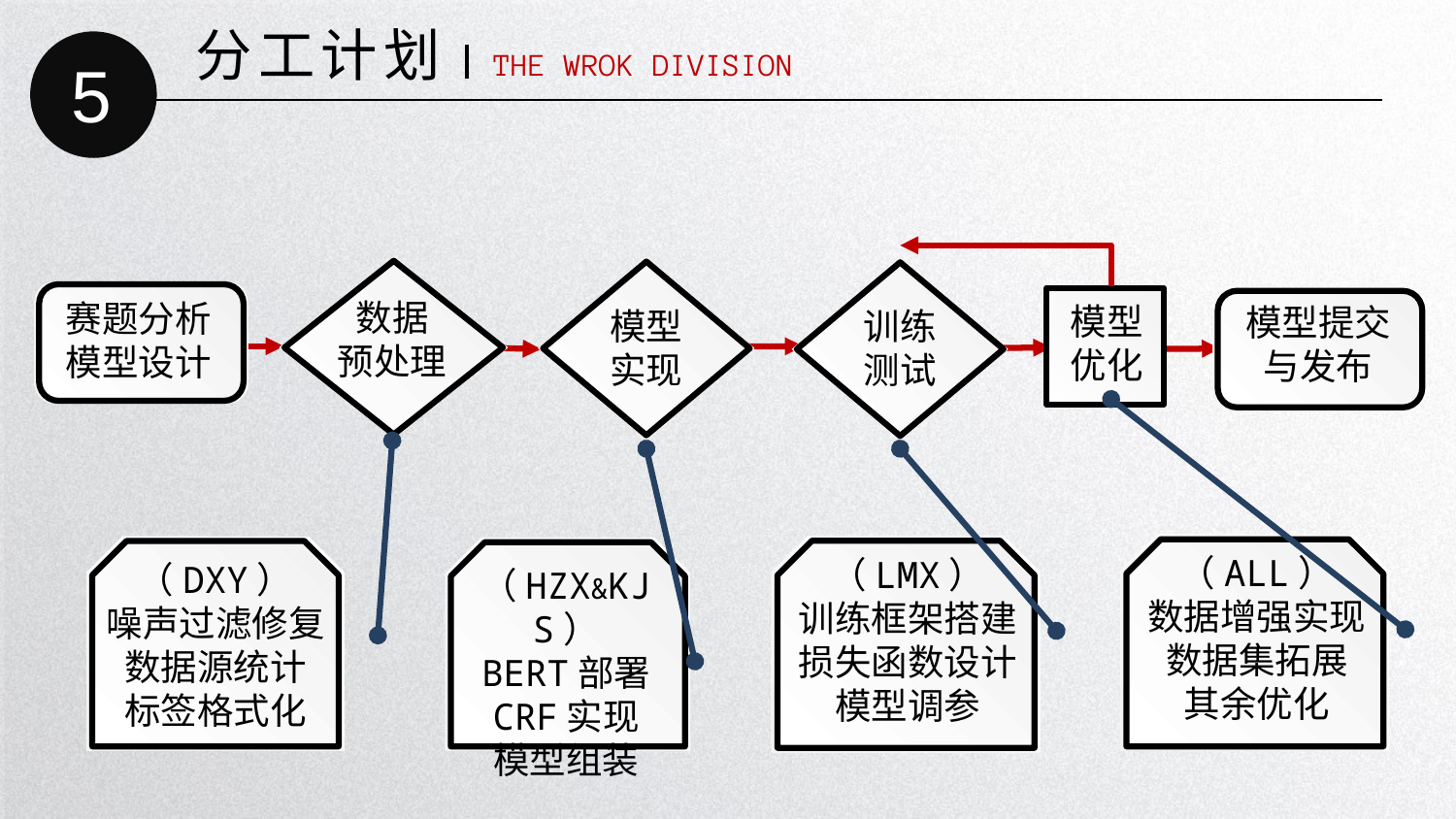

分工计划

5
THE WROK DIVISION
数据
预处理

模型
实现

训练
测试

赛题分析
模型设计

模型
优化
模型提交与发布

（ALL）
数据增强实现
数据集拓展
其余优化

（LMX）
训练框架搭建
损失函数设计
模型调参

（DXY）
噪声过滤修复
数据源统计
标签格式化

（HZX&KJS）
BERT部署
CRF实现
模型组装

延时符